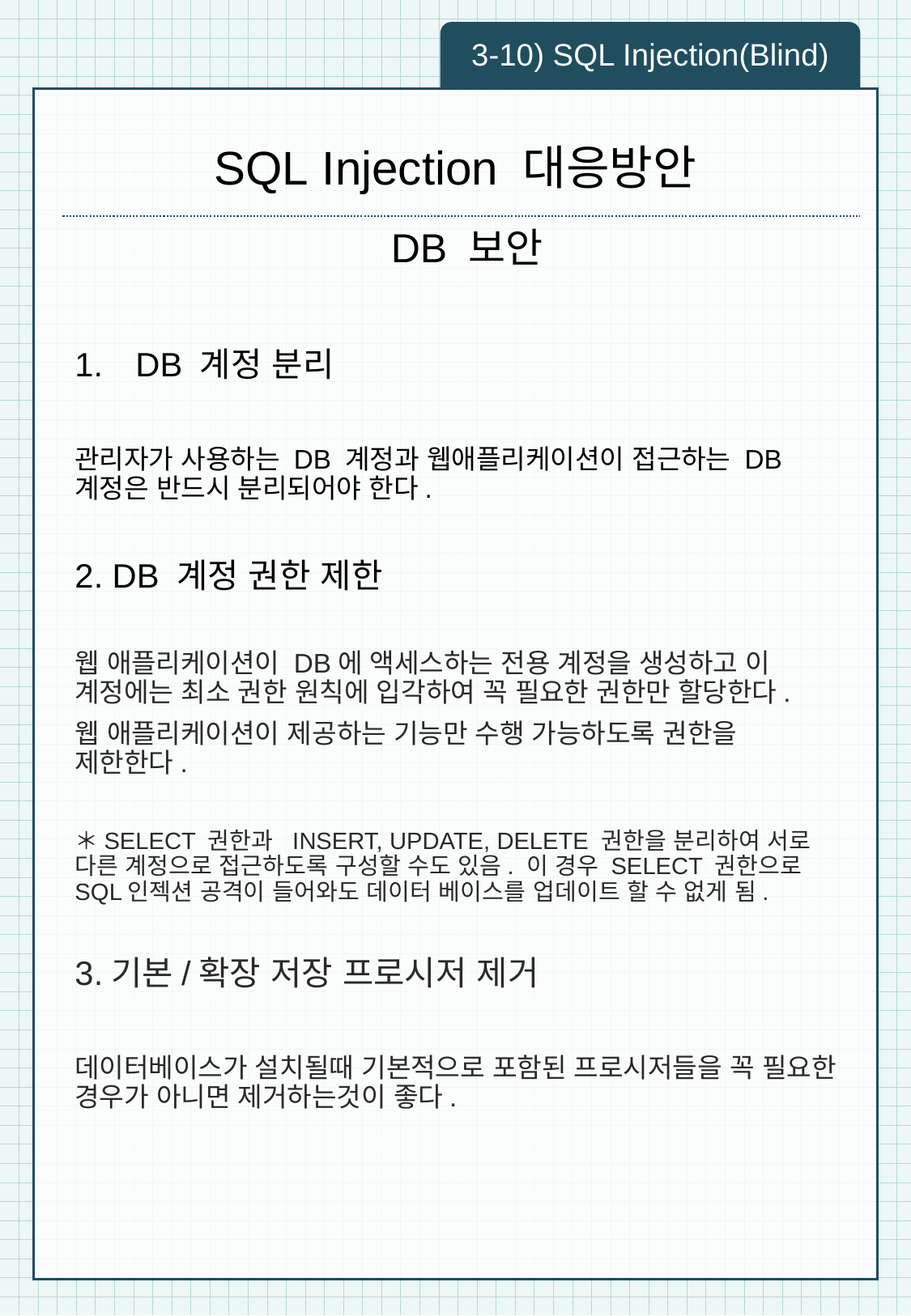

3-10) SQL Injection(Blind)

# SQL Injection 대응방안
  DB 보안

DB 계정 분리

관리자가 사용하는 DB 계정과 웹애플리케이션이 접근하는 DB 계정은 반드시 분리되어야 한다.

2. DB 계정 권한 제한

웹 애플리케이션이 DB에 액세스하는 전용 계정을 생성하고 이 계정에는 최소 권한 원칙에 입각하여 꼭 필요한 권한만 할당한다.
웹 애플리케이션이 제공하는 기능만 수행 가능하도록 권한을 제한한다.

＊SELECT 권한과  INSERT, UPDATE, DELETE 권한을 분리하여 서로 다른 계정으로 접근하도록 구성할 수도 있음. 이 경우 SELECT 권한으로 SQL인젝션 공격이 들어와도 데이터 베이스를 업데이트 할 수 없게 됨.

3.기본/확장 저장 프로시저 제거

데이터베이스가 설치될때 기본적으로 포함된 프로시저들을 꼭 필요한 경우가 아니면 제거하는것이 좋다.